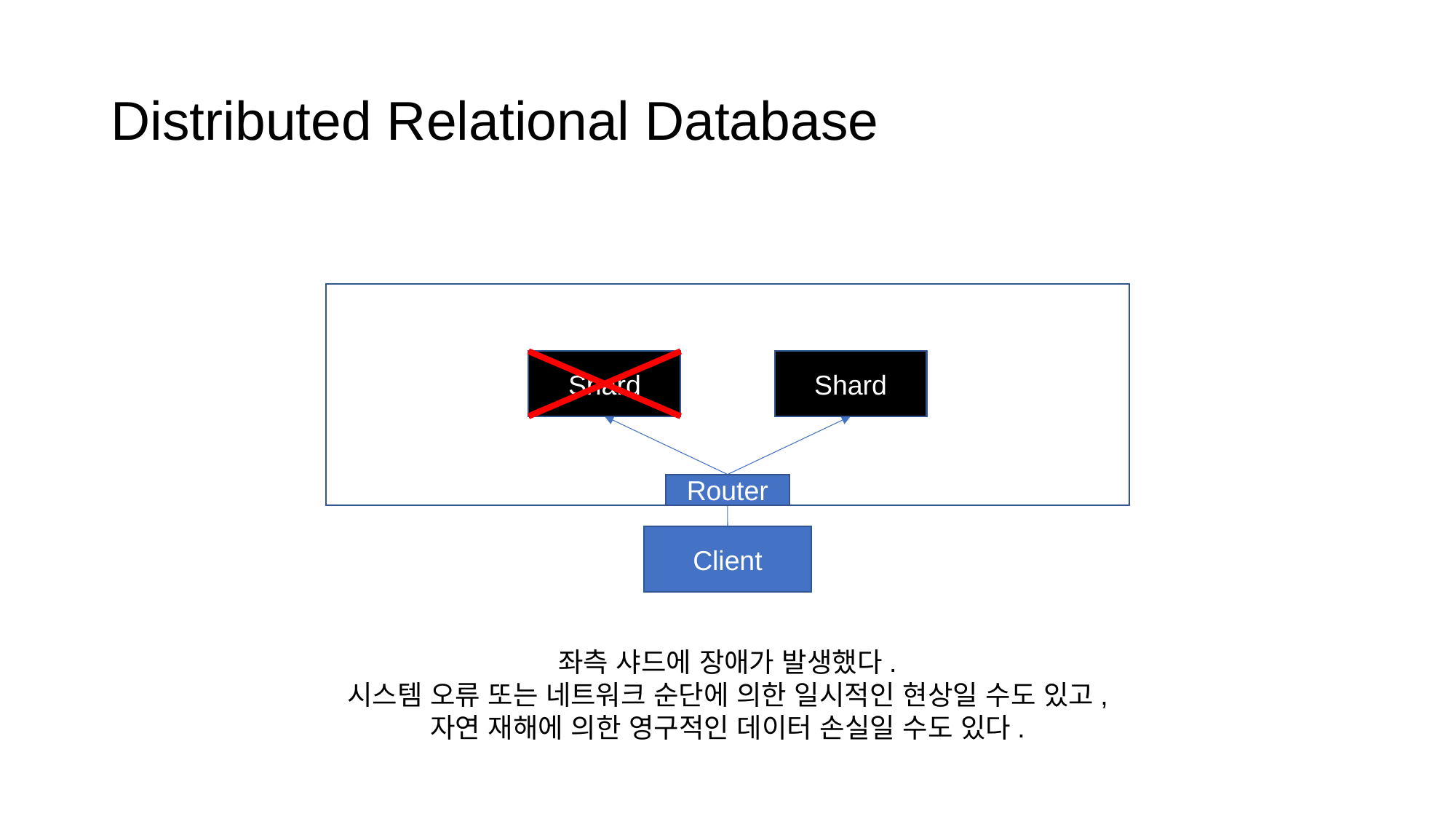

# Distributed Relational Database

Shard
Shard
Router
Client
좌측 샤드에 장애가 발생했다.
시스템 오류 또는 네트워크 순단에 의한 일시적인 현상일 수도 있고,
자연 재해에 의한 영구적인 데이터 손실일 수도 있다.